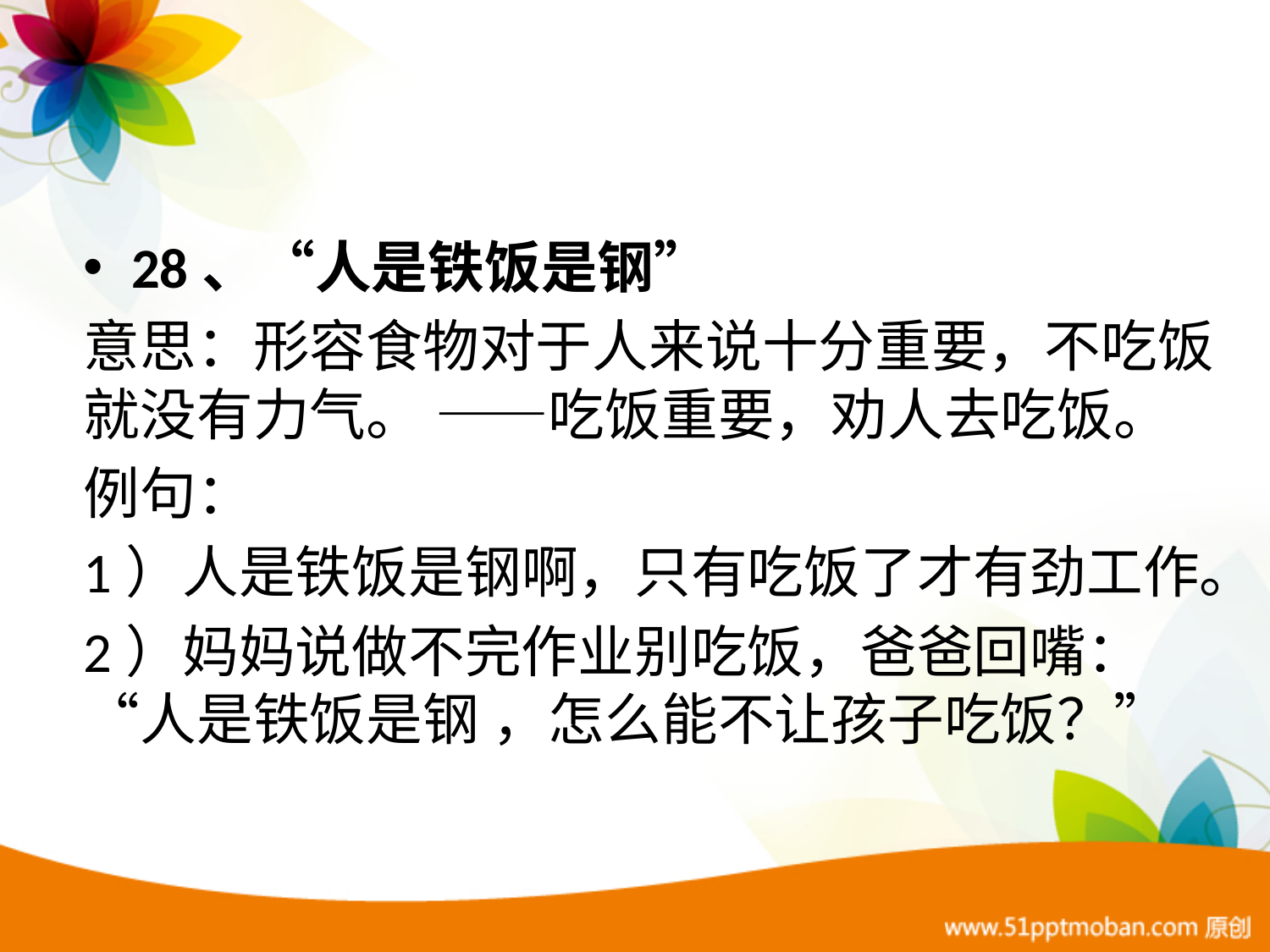

28、“人是铁饭是钢”
意思：形容食物对于人来说十分重要，不吃饭就没有力气。 ——吃饭重要，劝人去吃饭。
例句：
1）人是铁饭是钢啊，只有吃饭了才有劲工作。
2）妈妈说做不完作业别吃饭，爸爸回嘴：“人是铁饭是钢 ，怎么能不让孩子吃饭？”